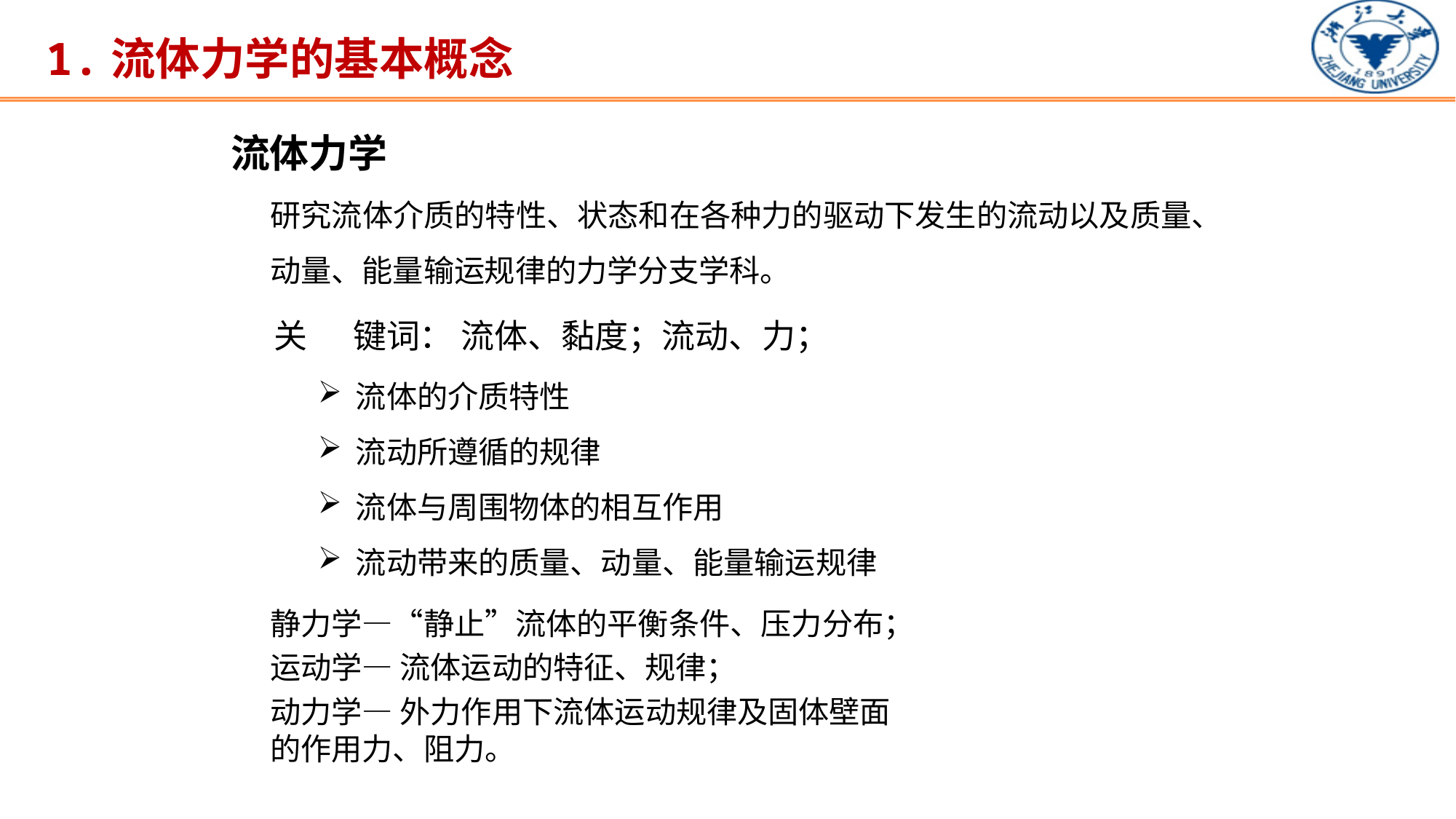

1.流体力学的基本概念
流体力学
研究流体介质的特性、状态和在各种力的驱动下发生的流动以及质量、
动量、能量输运规律的力学分支学科。
关	键词： 流体、黏度；流动、力；
流体的介质特性
流动所遵循的规律
流体与周围物体的相互作用
流动带来的质量、动量、能量输运规律
静力学—“静止”流体的平衡条件、压力分布； 运动学— 流体运动的特征、规律；
动力学— 外力作用下流体运动规律及固体壁面的作用力、阻力。
5